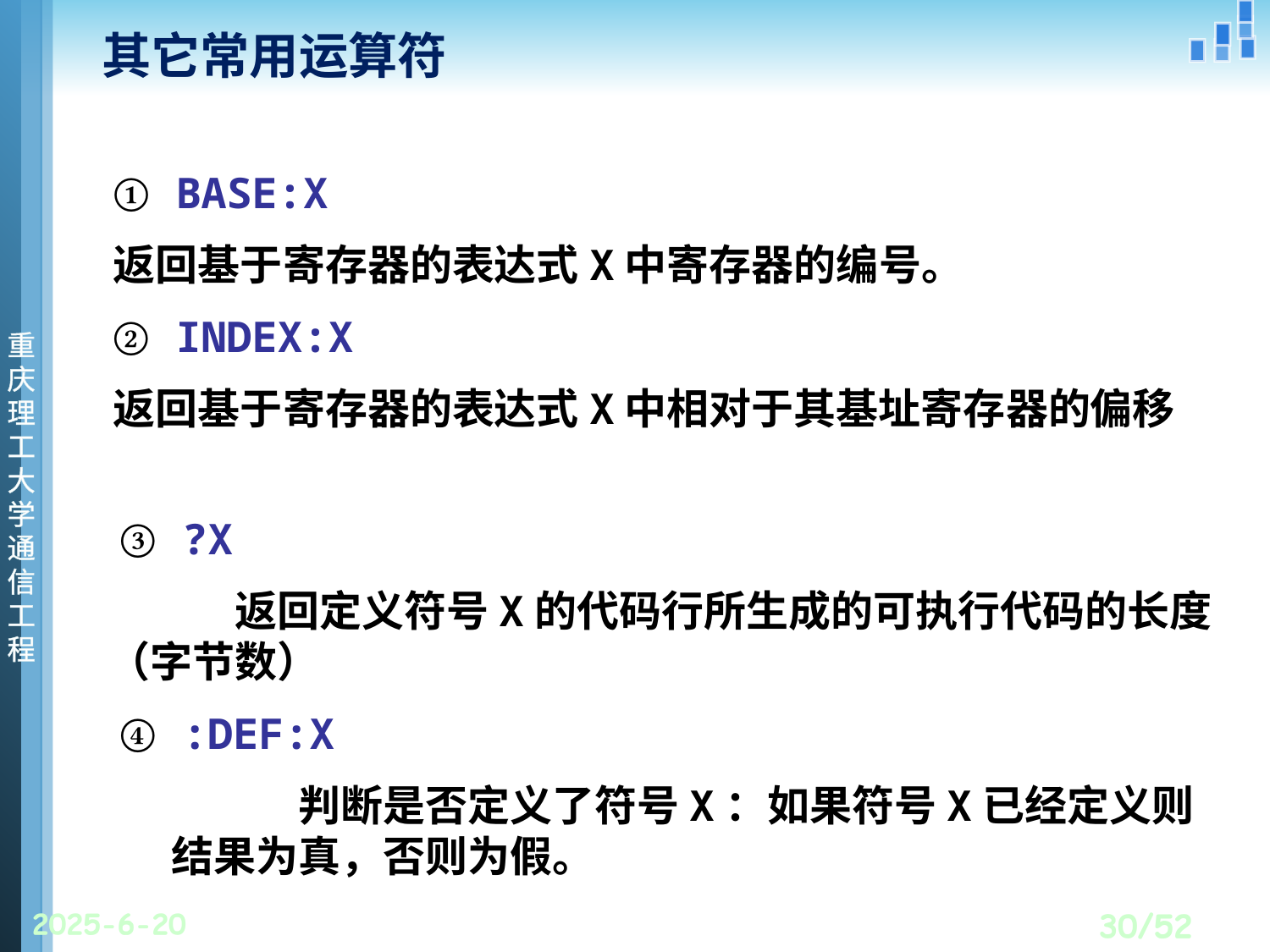

# 其它常用运算符
① BASE:X
返回基于寄存器的表达式X中寄存器的编号。
② INDEX:X
返回基于寄存器的表达式X中相对于其基址寄存器的偏移量。
③ ?X
	返回定义符号X的代码行所生成的可执行代码的长度（字节数）
④ :DEF:X
 	判断是否定义了符号X：如果符号X已经定义则结果为真，否则为假。
2025-6-20
30/52